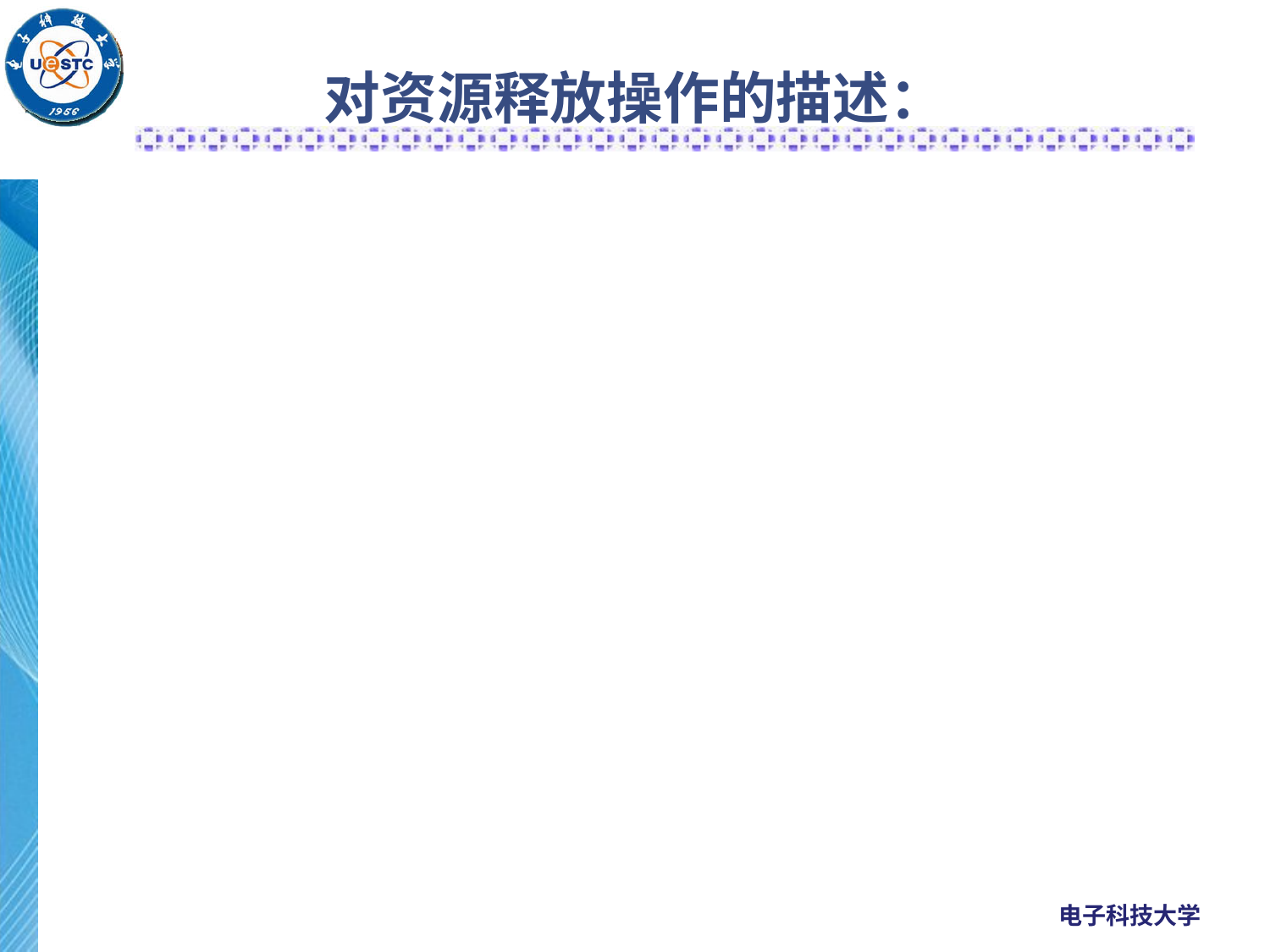

# 对资源释放操作的描述：

Lock mutex
mark resource as free；
unlock mutex；
wakeup(condition variable)；

    //原来占有资源R 的线程在使用完该资源后，便按照上述描述释放该资源，其中的wakeup()表示去唤醒在指定条件变量上等待的一个或多个线程。